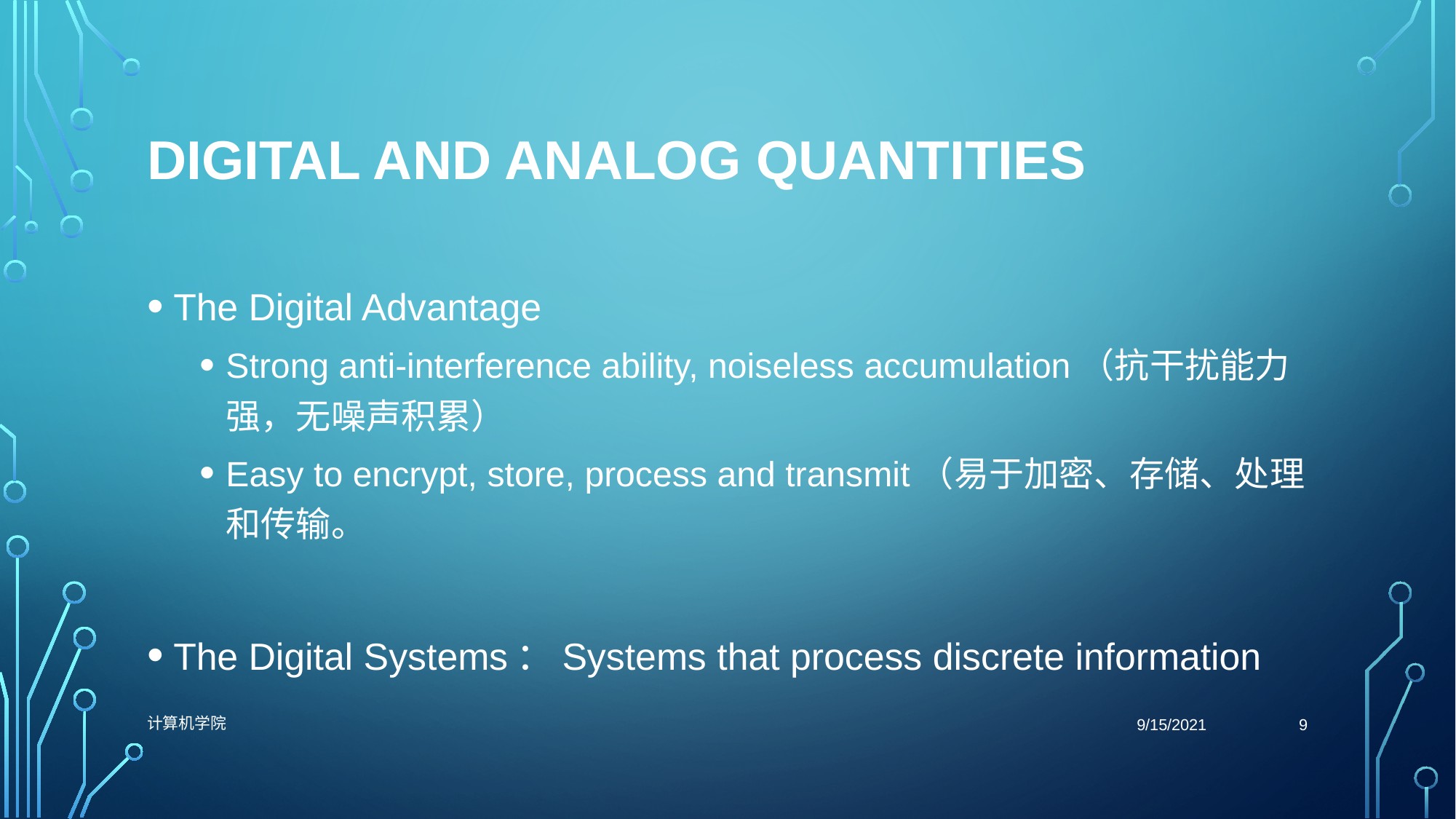

# Digital and analog quantities
The Digital Advantage
Strong anti-interference ability, noiseless accumulation（抗干扰能力强，无噪声积累）
Easy to encrypt, store, process and transmit（易于加密、存储、处理和传输。

The Digital Systems：Systems that process discrete information

9
计算机学院
9/15/2021